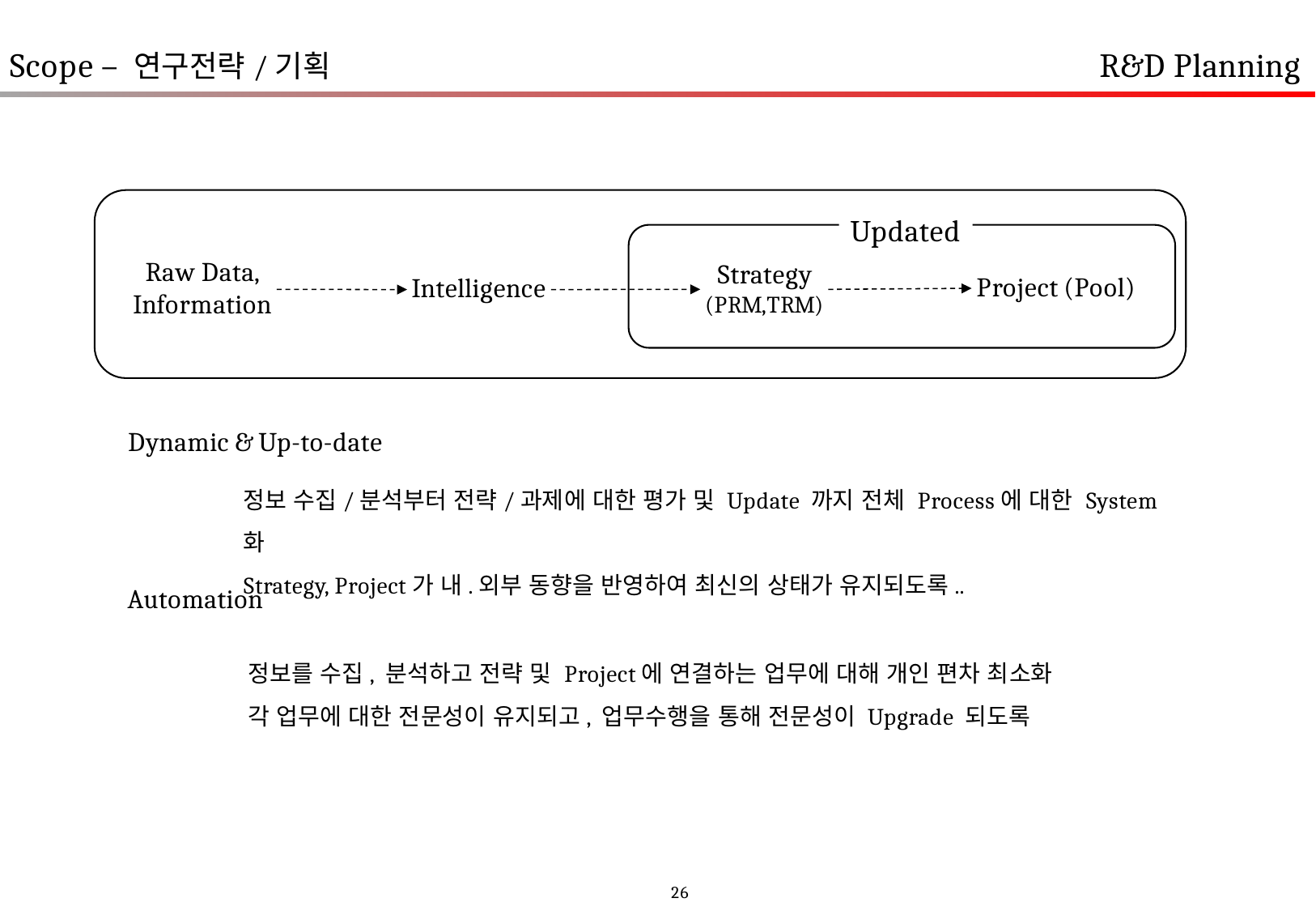

R&D Planning
Scope – 연구전략/기획

Updated

Raw Data,
Information
Strategy
(PRM,TRM)
Project (Pool)
Intelligence
Dynamic & Up-to-date
정보 수집/분석부터 전략/과제에 대한 평가 및 Update 까지 전체 Process에 대한 System화
Strategy, Project가 내.외부 동향을 반영하여 최신의 상태가 유지되도록..
Automation
정보를 수집, 분석하고 전략 및 Project에 연결하는 업무에 대해 개인 편차 최소화
각 업무에 대한 전문성이 유지되고, 업무수행을 통해 전문성이 Upgrade 되도록
26